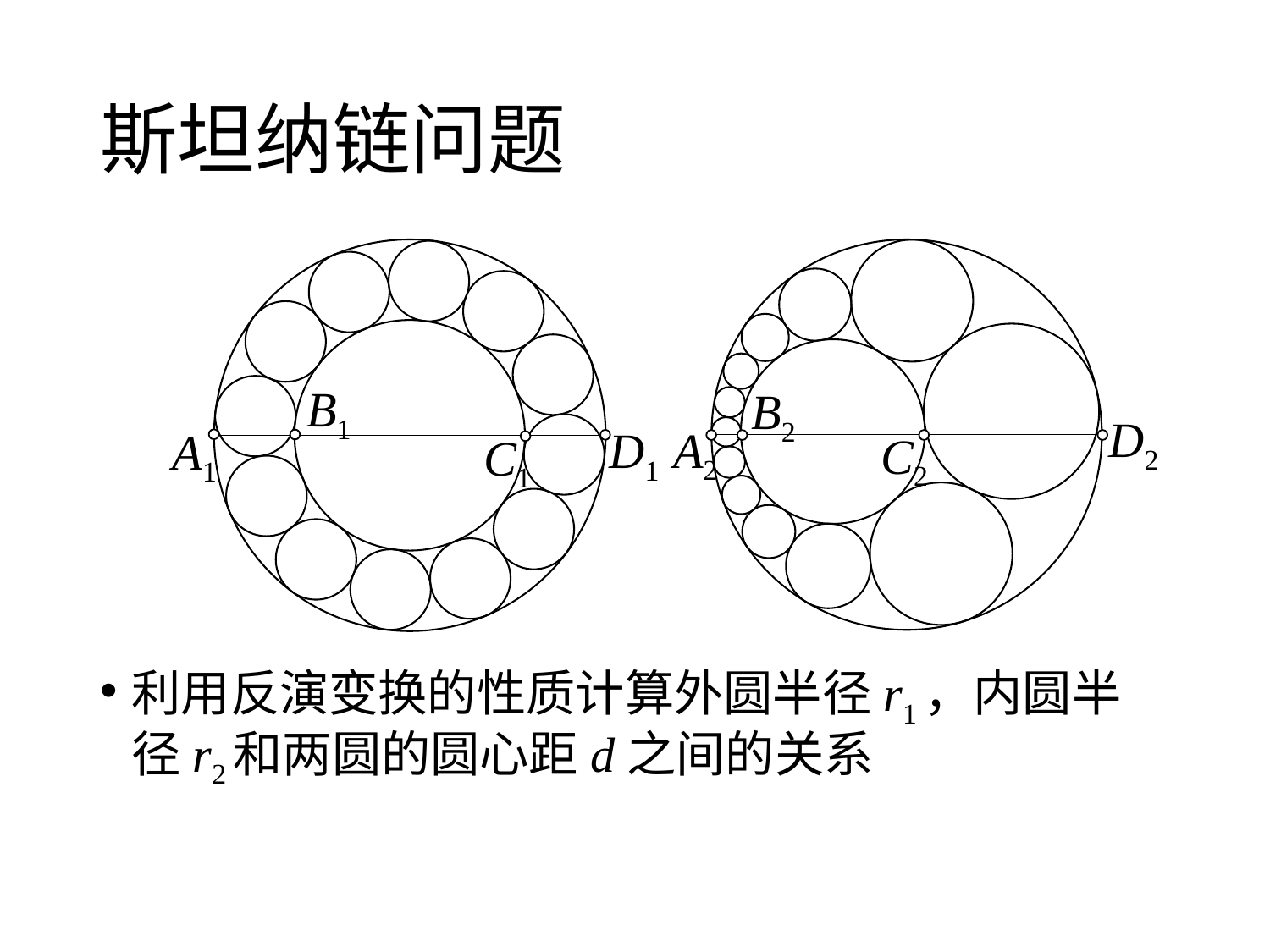

# 斯坦纳链问题

B1
B2
D2
A2
D1
A1
C2
C1

利用反演变换的性质计算外圆半径r1，内圆半径r2和两圆的圆心距d之间的关系